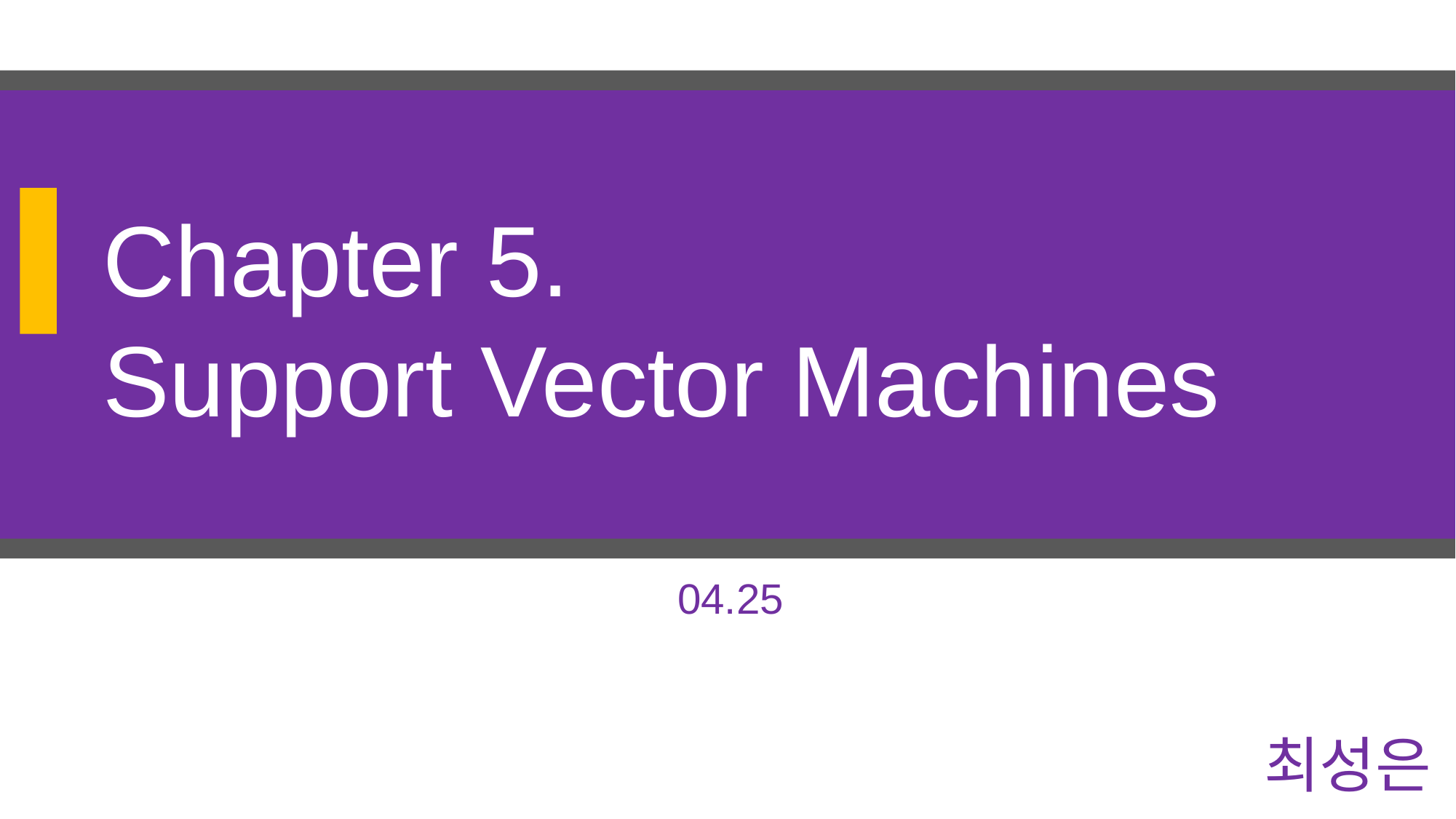

Chapter 5.
Support Vector Machines

04.25

최성은